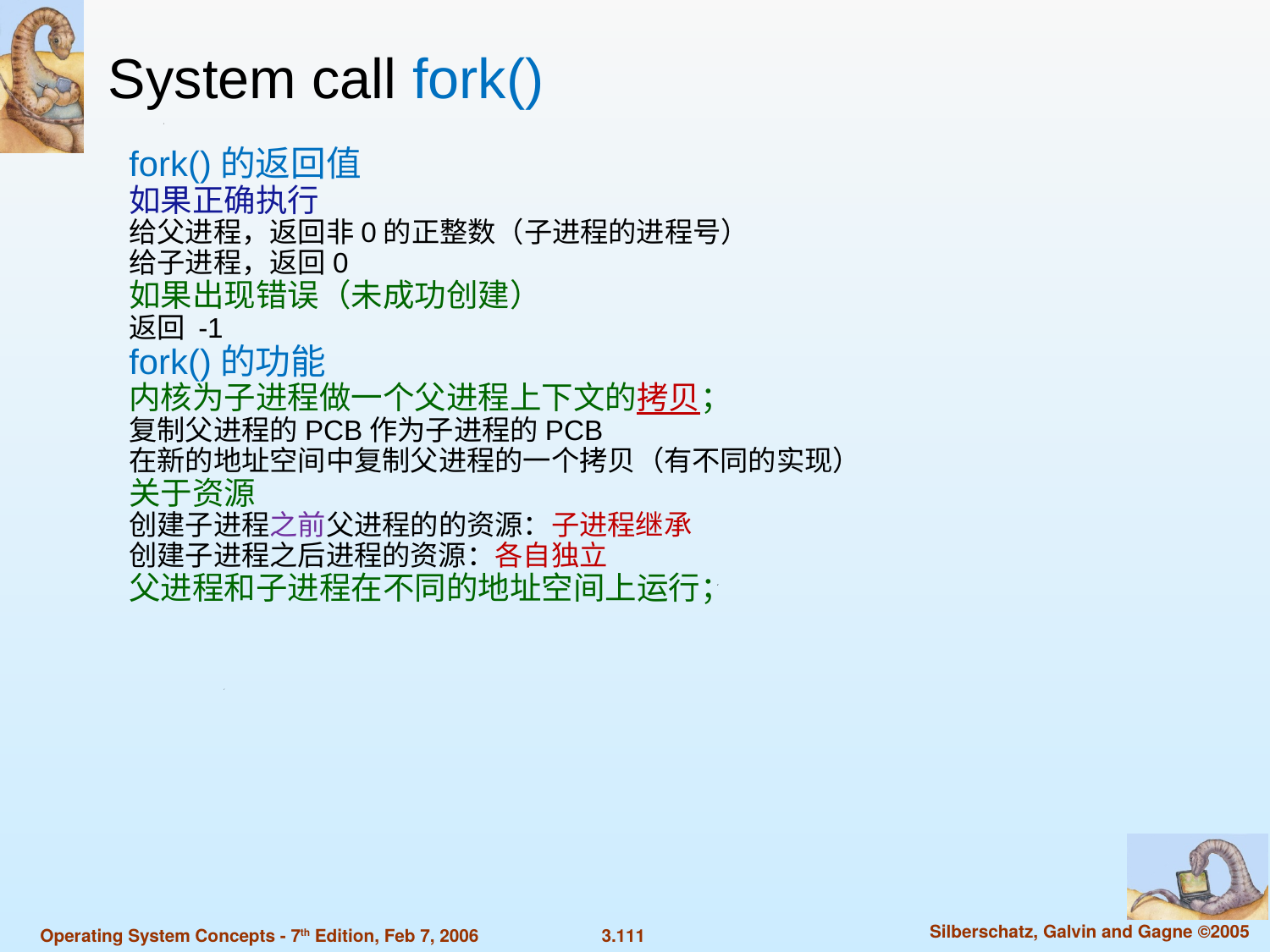

System call fork()
fork()的返回值
如果正确执行
给父进程，返回非0的正整数（子进程的进程号）
给子进程，返回0
如果出现错误（未成功创建）
返回 -1
fork()的功能
内核为子进程做一个父进程上下文的拷贝；
复制父进程的PCB作为子进程的PCB
在新的地址空间中复制父进程的一个拷贝（有不同的实现）
关于资源
创建子进程之前父进程的的资源：子进程继承
创建子进程之后进程的资源：各自独立
父进程和子进程在不同的地址空间上运行；